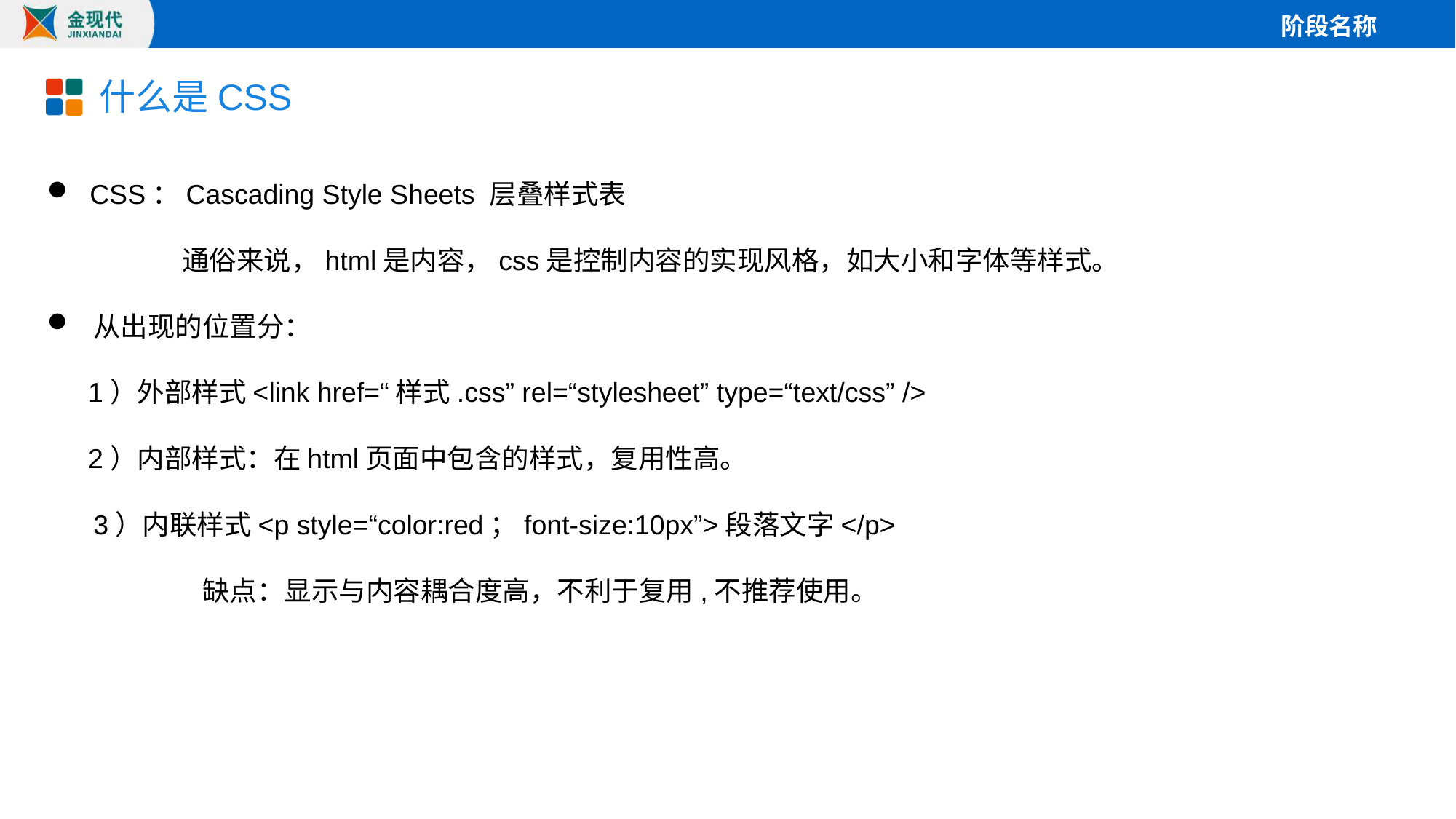

# 什么是CSS
  CSS：Cascading Style Sheets 层叠样式表
	通俗来说，html是内容，css是控制内容的实现风格，如大小和字体等样式。
  从出现的位置分：
  1）外部样式<link href=“样式.css” rel=“stylesheet” type=“text/css” />
  2）内部样式：在html页面中包含的样式，复用性高。
3）内联样式<p style=“color:red；font-size:10px”>段落文字</p>
	缺点：显示与内容耦合度高，不利于复用,不推荐使用。